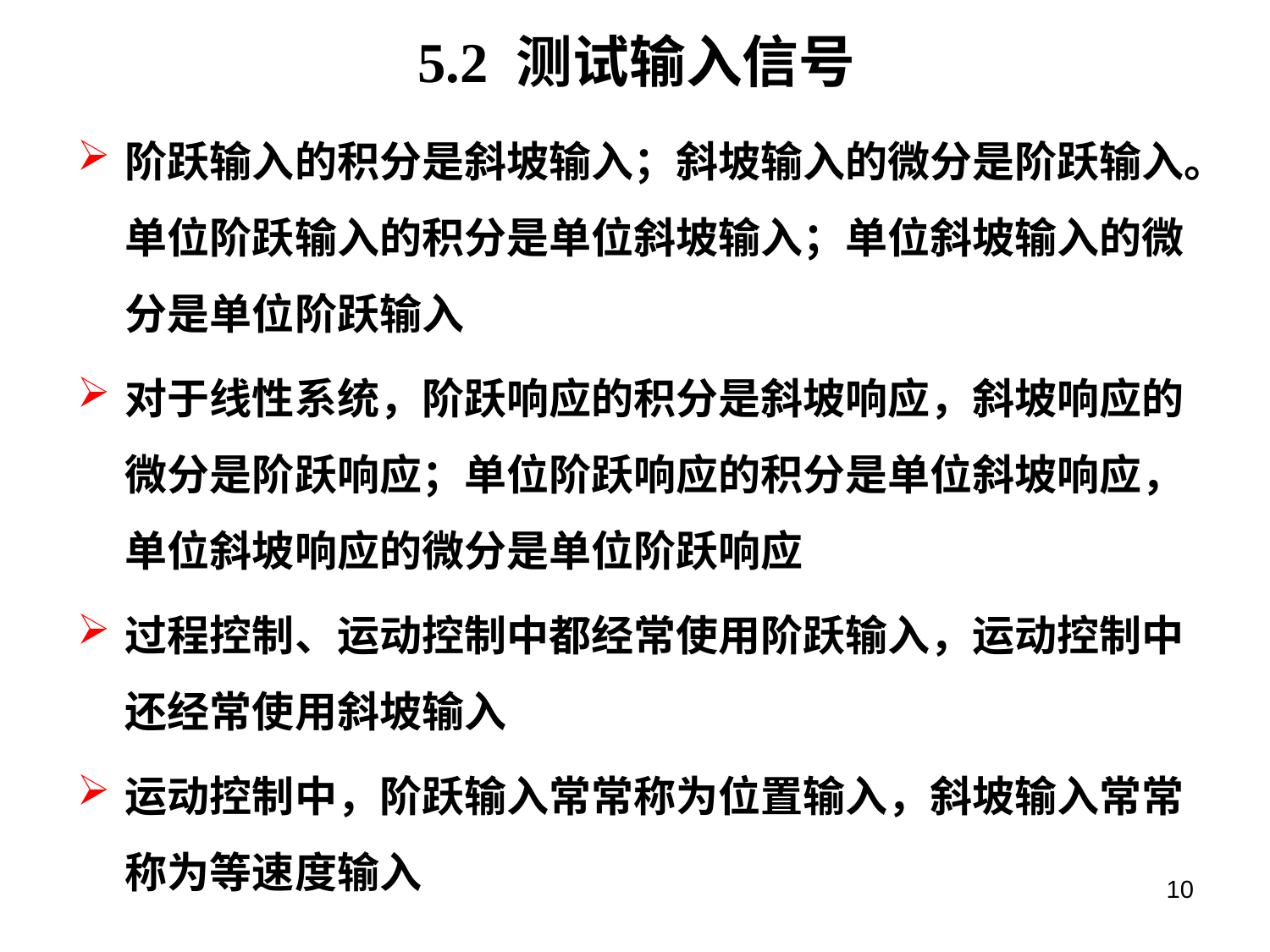

5.2 测试输入信号
阶跃输入的积分是斜坡输入；斜坡输入的微分是阶跃输入。单位阶跃输入的积分是单位斜坡输入；单位斜坡输入的微分是单位阶跃输入
对于线性系统，阶跃响应的积分是斜坡响应，斜坡响应的微分是阶跃响应；单位阶跃响应的积分是单位斜坡响应，单位斜坡响应的微分是单位阶跃响应
过程控制、运动控制中都经常使用阶跃输入，运动控制中还经常使用斜坡输入
运动控制中，阶跃输入常常称为位置输入，斜坡输入常常称为等速度输入
10